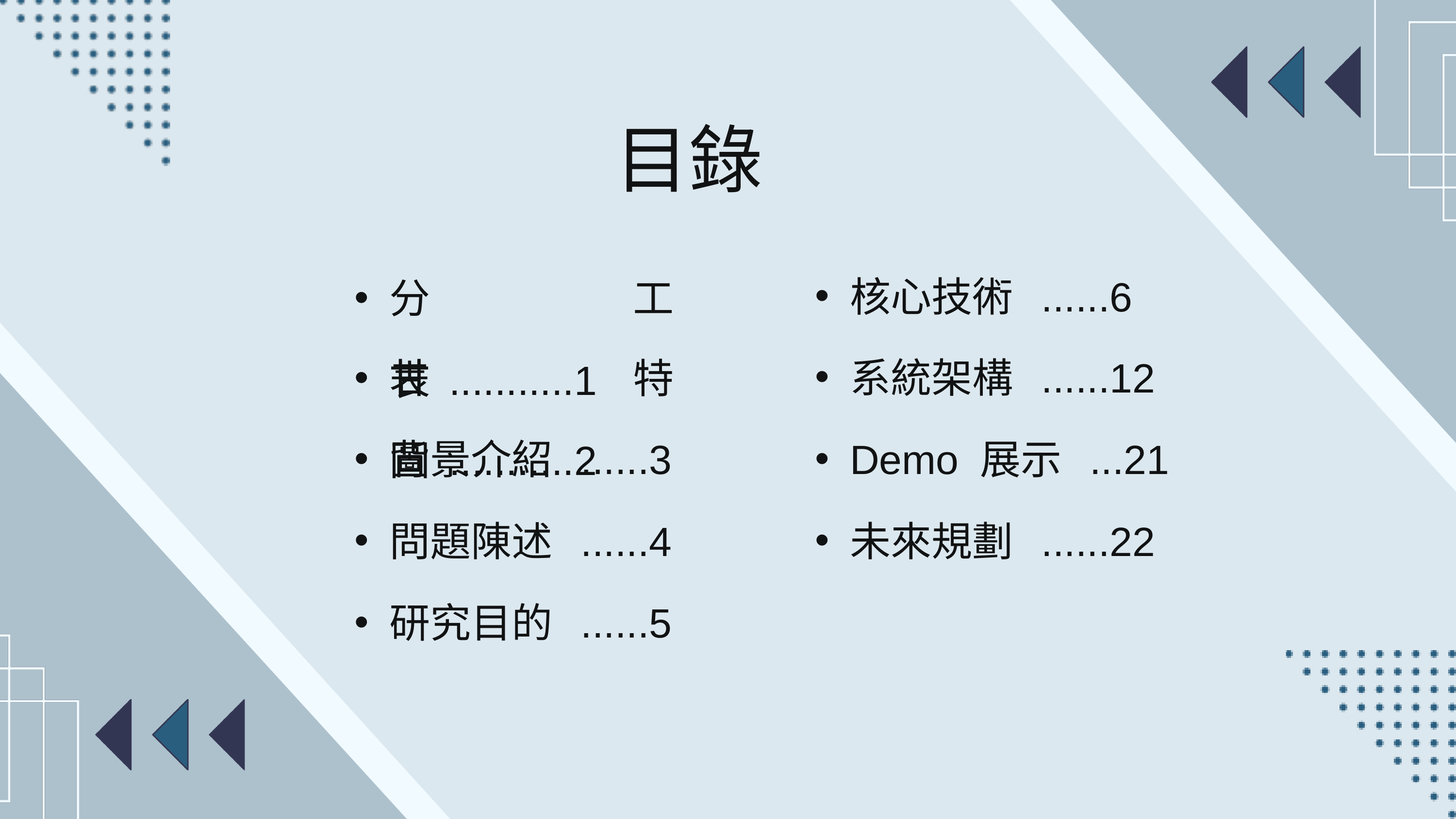

目錄
核心技術  ......6
分工表 ...........1
系統架構  ......12
甘特圖 ...........2

背景介紹  ......3
Demo 展示  ...21
問題陳述  ......4
未來規劃  ......22
研究目的  ......5